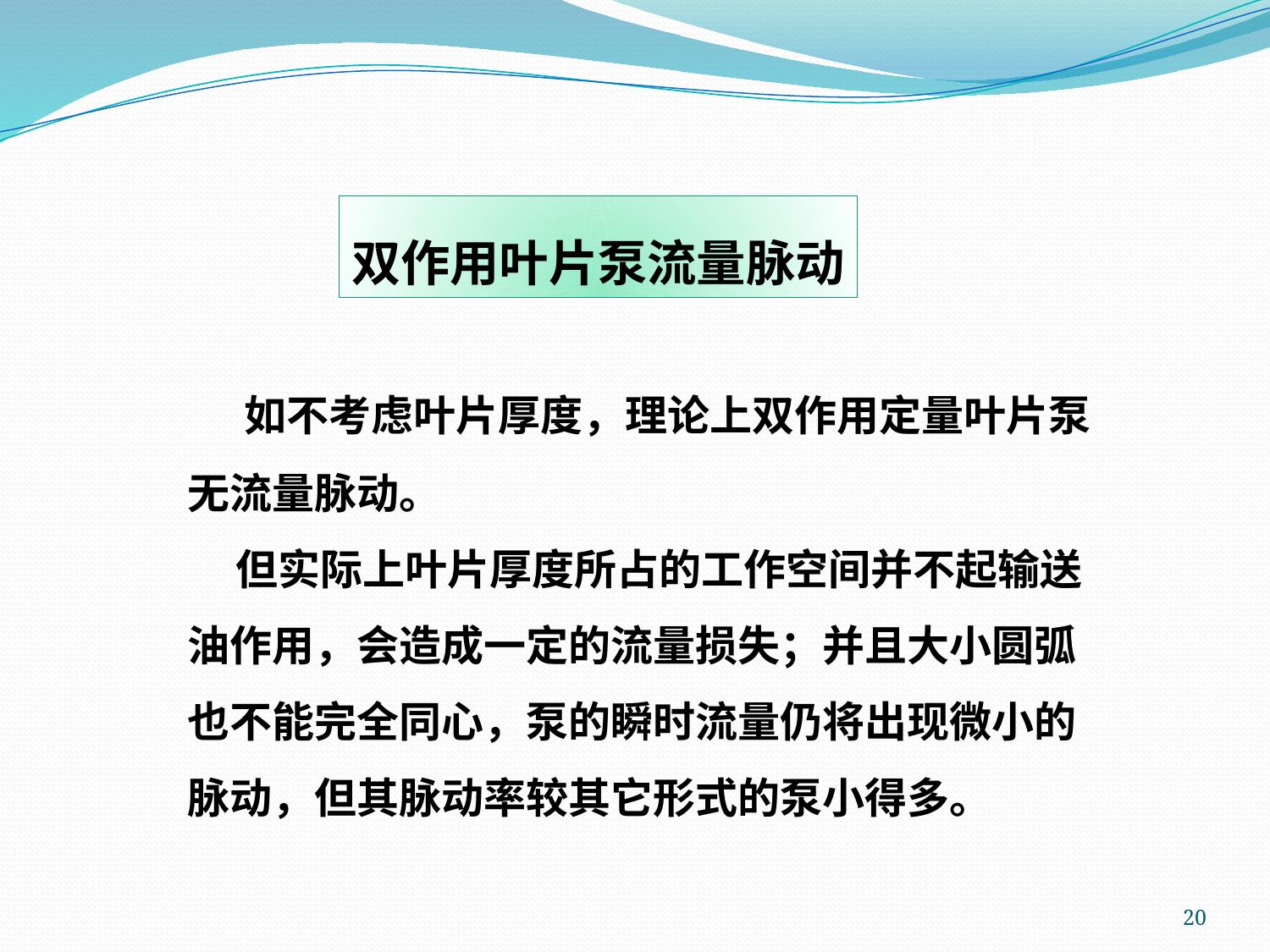

双作用叶片泵流量脉动
    如不考虑叶片厚度，理论上双作用定量叶片泵无流量脉动。
    但实际上叶片厚度所占的工作空间并不起输送油作用，会造成一定的流量损失；并且大小圆弧也不能完全同心，泵的瞬时流量仍将出现微小的脉动，但其脉动率较其它形式的泵小得多。
20